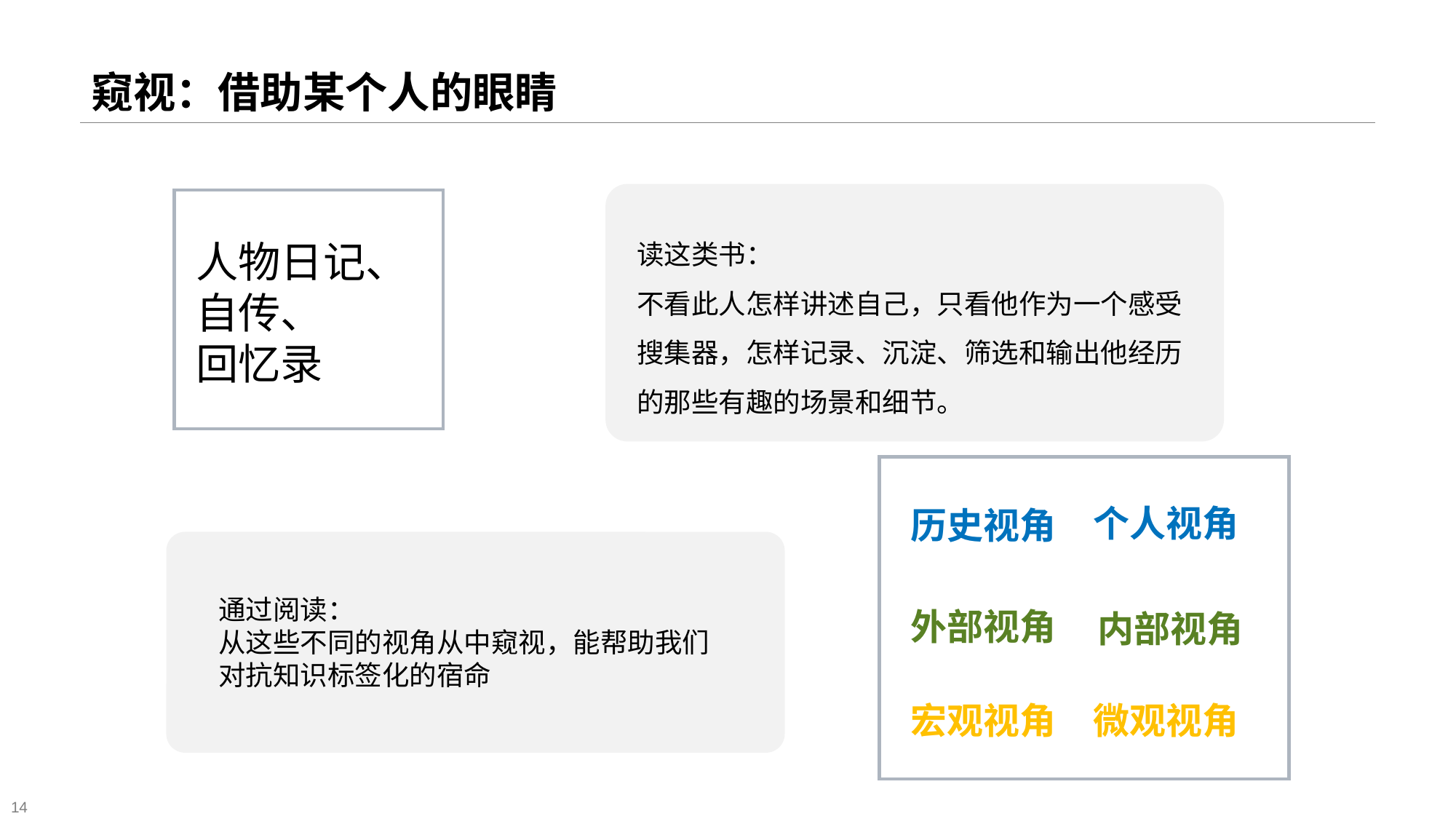

# 窥视：借助某个人的眼睛

读这类书：
不看此人怎样讲述自己，只看他作为一个感受搜集器，怎样记录、沉淀、筛选和输出他经历的那些有趣的场景和细节。
人物日记、自传、
回忆录

个人视角

历史视角

通过阅读：
从这些不同的视角从中窥视，能帮助我们对抗知识标签化的宿命

外部视角
内部视角

宏观视角
微观视角